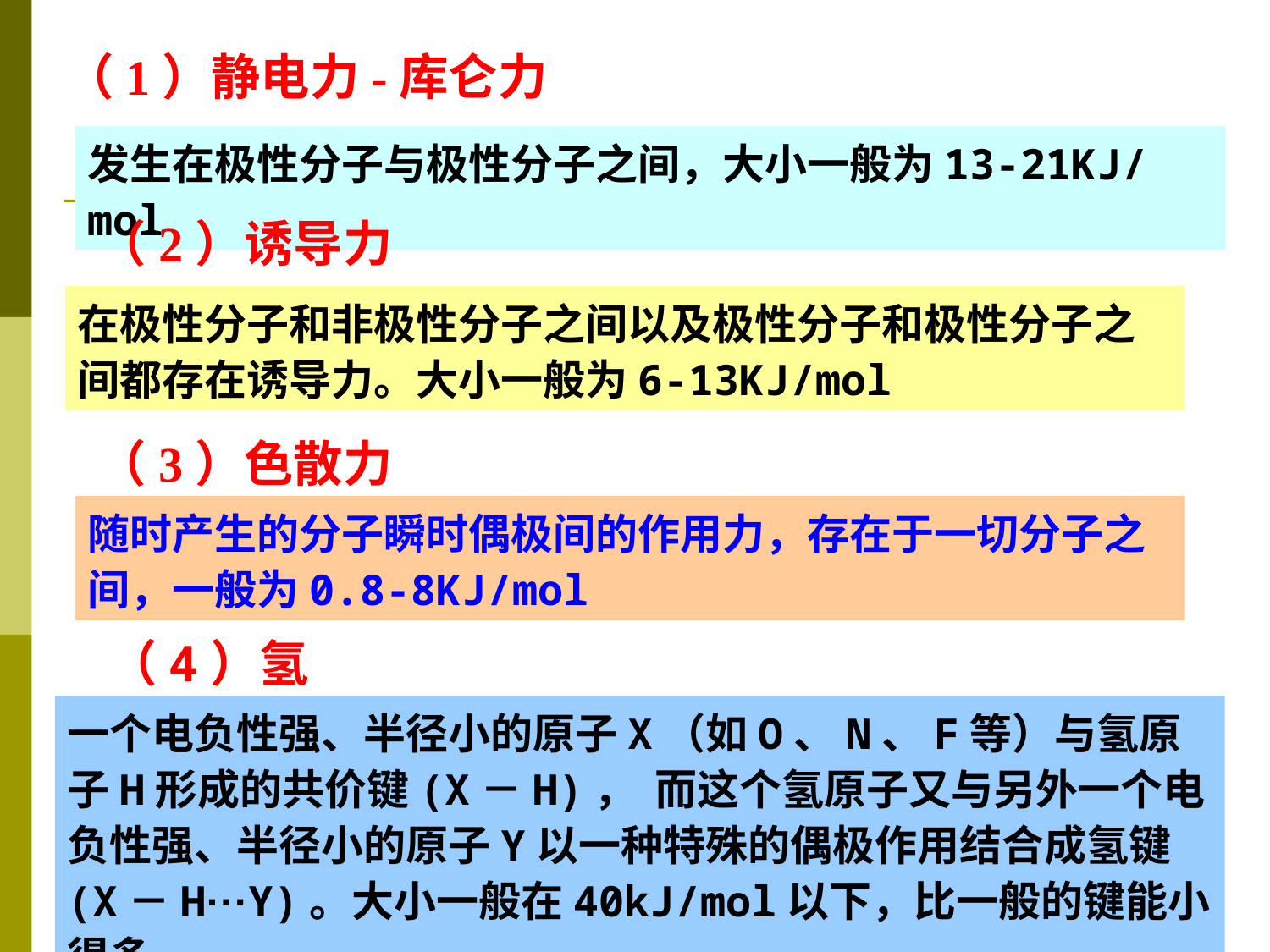

（1）静电力-库仑力
发生在极性分子与极性分子之间，大小一般为13-21KJ/mol
（2）诱导力
在极性分子和非极性分子之间以及极性分子和极性分子之间都存在诱导力。大小一般为6-13KJ/mol
（3）色散力
随时产生的分子瞬时偶极间的作用力，存在于一切分子之间，一般为0.8-8KJ/mol
（4）氢键
一个电负性强、半径小的原子X（如O、N、F等）与氢原子H形成的共价键(X－H)，  而这个氢原子又与另外一个电负性强、半径小的原子Y以一种特殊的偶极作用结合成氢键(X－H···Y)。大小一般在40kJ/mol以下，比一般的键能小得多
8